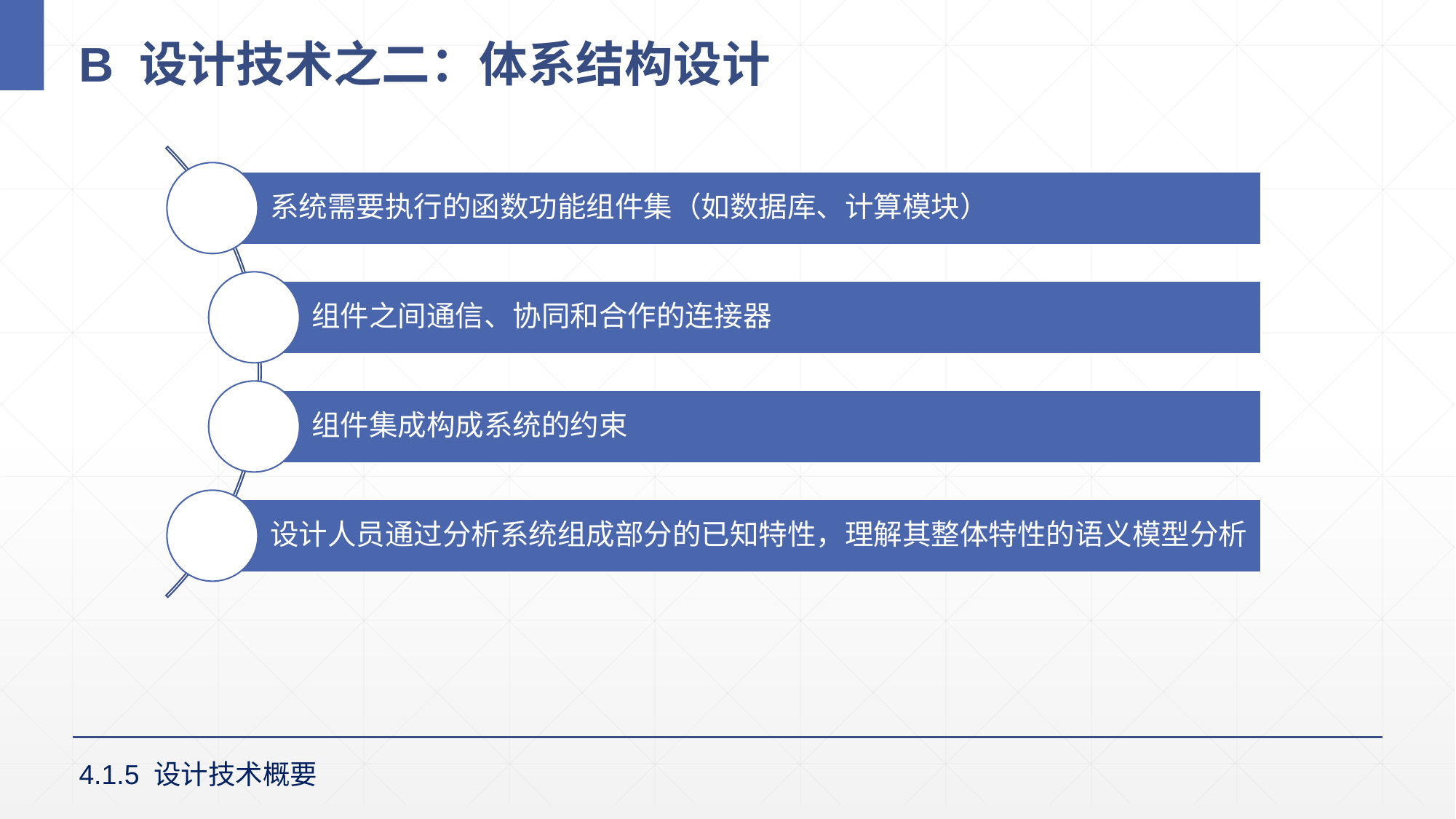

# B 设计技术之二：体系结构设计
系统需要执行的函数功能组件集（如数据库、计算模块）
组件之间通信、协同和合作的连接器
组件集成构成系统的约束
设计人员通过分析系统组成部分的已知特性，理解其整体特性的语义模型分析
4.1.5 设计技术概要